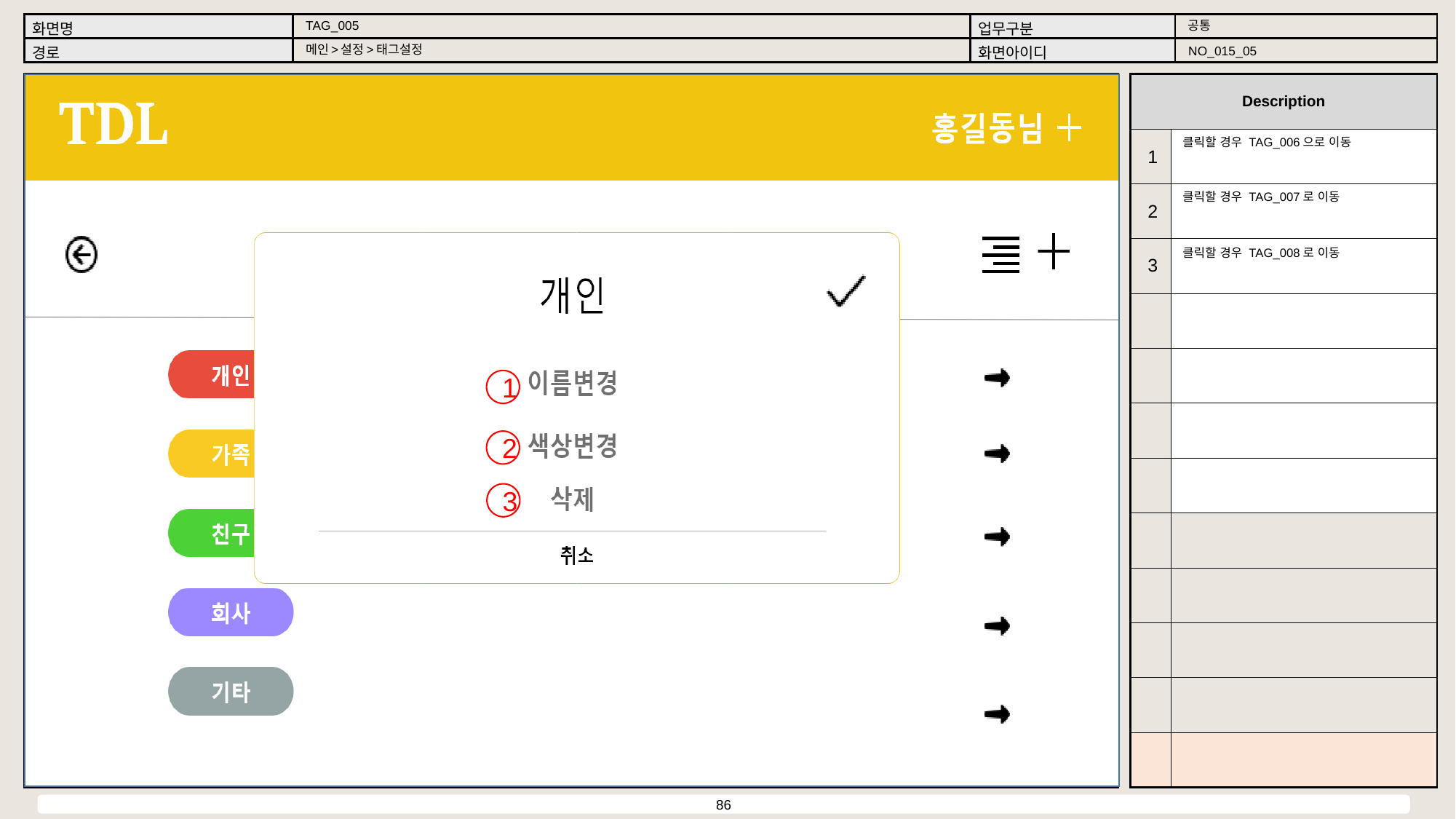

공통
TAG_005
메인>설정>태그설정
NO_015_05

클릭할 경우 TAG_006으로 이동
1
클릭할 경우 TAG_007로 이동
2
클릭할 경우 TAG_008로 이동
3
1
2
3